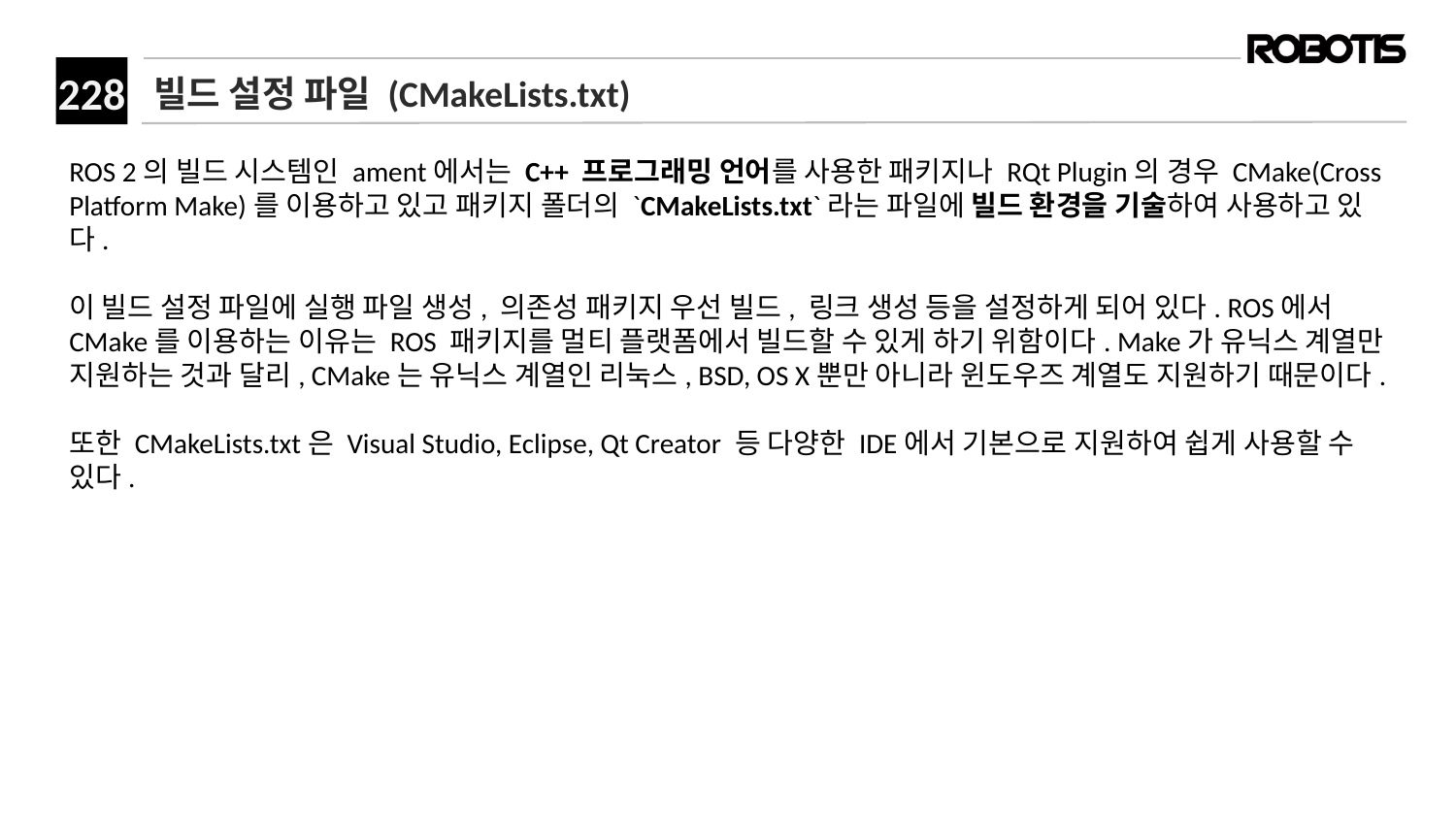

# 빌드 설정 파일 (CMakeLists.txt)
ROS 2의 빌드 시스템인 ament에서는 C++ 프로그래밍 언어를 사용한 패키지나 RQt Plugin의 경우 CMake(Cross Platform Make)를 이용하고 있고 패키지 폴더의 `CMakeLists.txt`라는 파일에 빌드 환경을 기술하여 사용하고 있다.

이 빌드 설정 파일에 실행 파일 생성, 의존성 패키지 우선 빌드, 링크 생성 등을 설정하게 되어 있다. ROS에서 CMake를 이용하는 이유는 ROS 패키지를 멀티 플랫폼에서 빌드할 수 있게 하기 위함이다. Make가 유닉스 계열만 지원하는 것과 달리, CMake는 유닉스 계열인 리눅스, BSD, OS X뿐만 아니라 윈도우즈 계열도 지원하기 때문이다.

또한 CMakeLists.txt은 Visual Studio, Eclipse, Qt Creator 등 다양한 IDE에서 기본으로 지원하여 쉽게 사용할 수 있다.